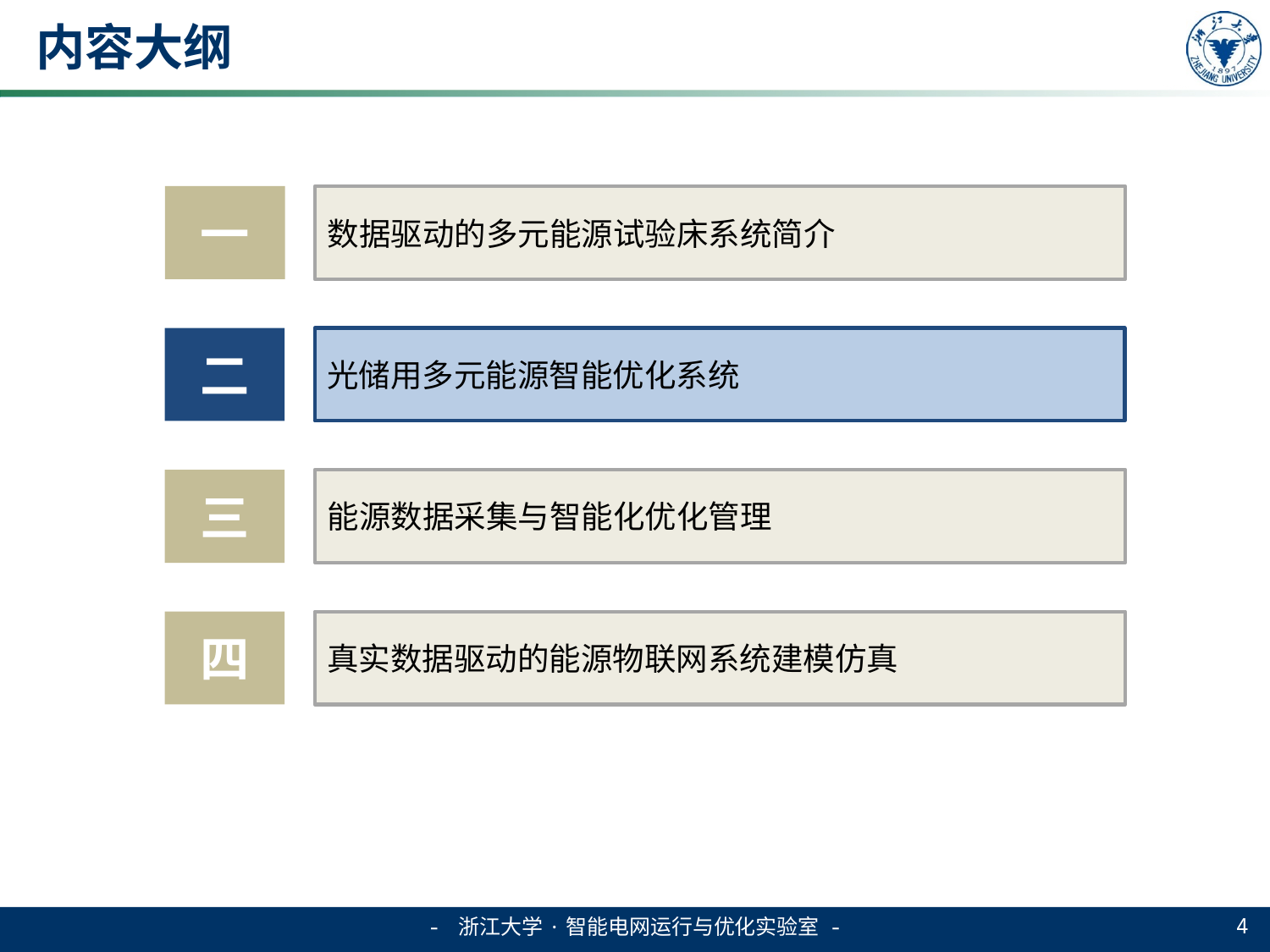

# 内容大纲
一
数据驱动的多元能源试验床系统简介
二
光储用多元能源智能优化系统
能源数据采集与智能化优化管理
三
真实数据驱动的能源物联网系统建模仿真
四
4
- 浙江大学·智能电网运行与优化实验室 -